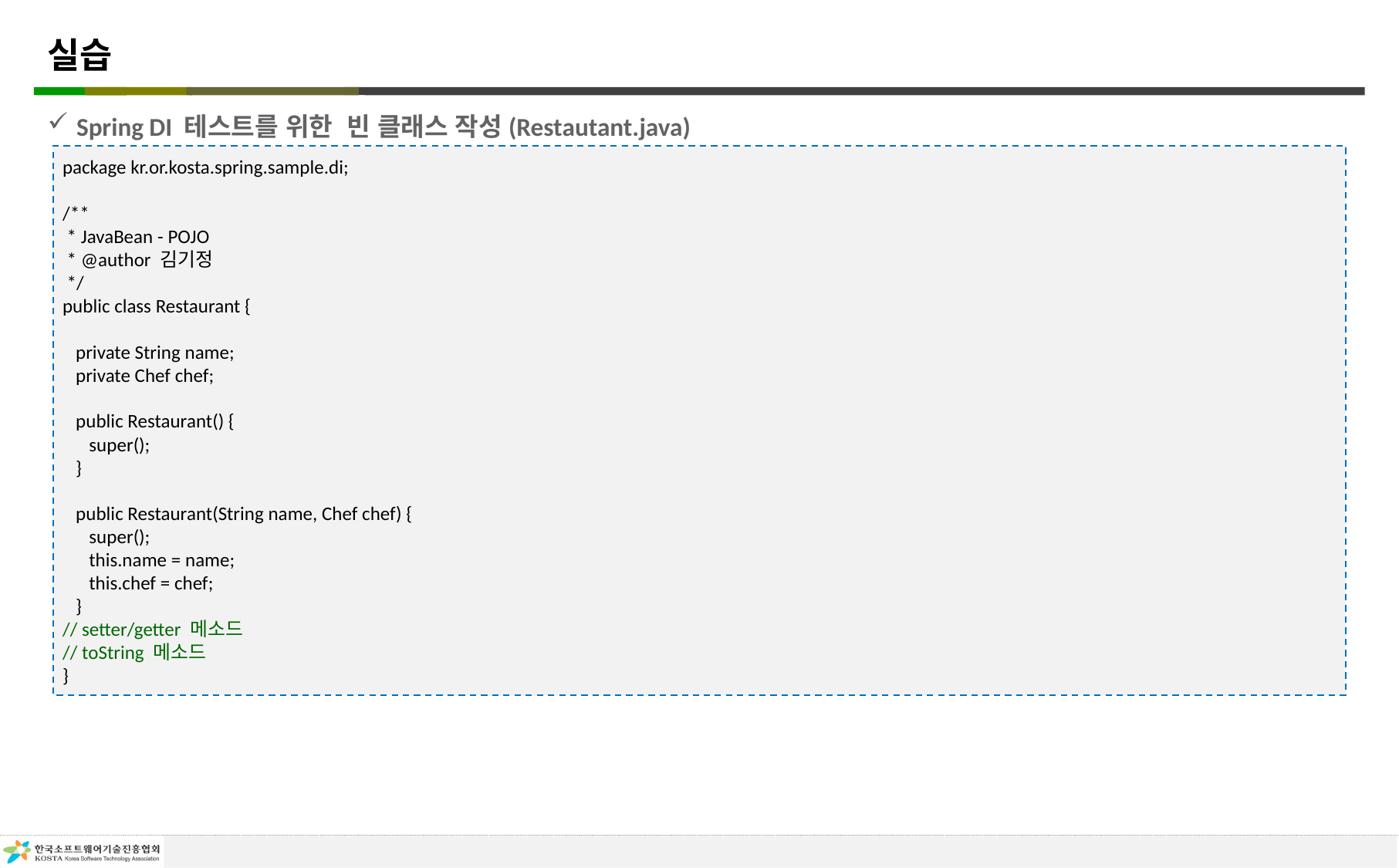

# 실습
Spring DI 테스트를 위한  빈 클래스 작성(Restautant.java)
package kr.or.kosta.spring.sample.di;

/**
 * JavaBean - POJO
 * @author 김기정
 */
public class Restaurant {

   private String name;
   private Chef chef;

   public Restaurant() {
      super();
   }

   public Restaurant(String name, Chef chef) {
      super();
      this.name = name;
      this.chef = chef;
   }
// setter/getter 메소드
// toString 메소드
}